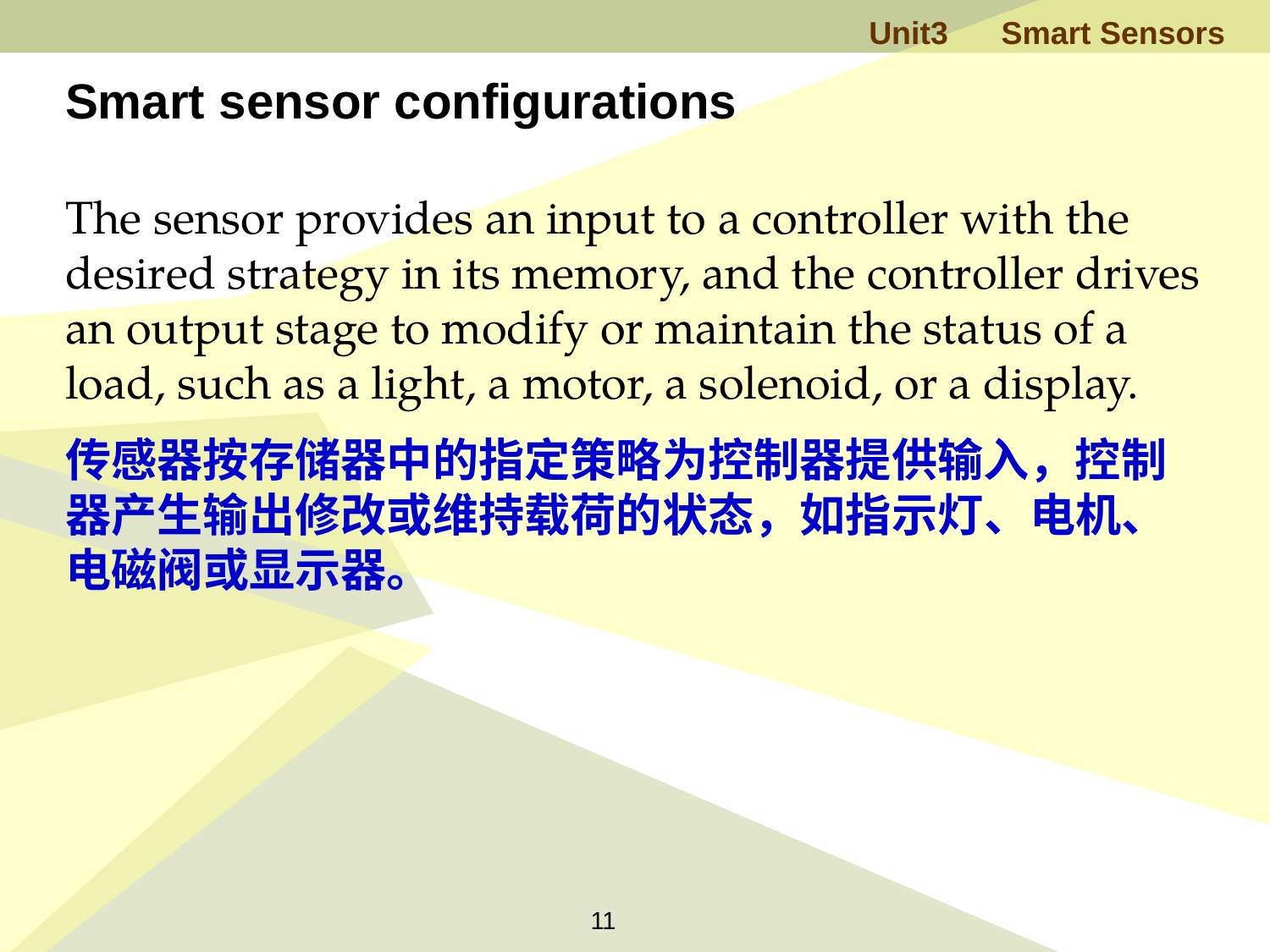

Smart sensor configurations

The sensor provides an input to a controller with the desired strategy in its memory, and the controller drives an output stage to modify or maintain the status of a load, such as a light, a motor, a solenoid, or a display.
传感器按存储器中的指定策略为控制器提供输入，控制器产生输出修改或维持载荷的状态，如指示灯、电机、电磁阀或显示器。
11